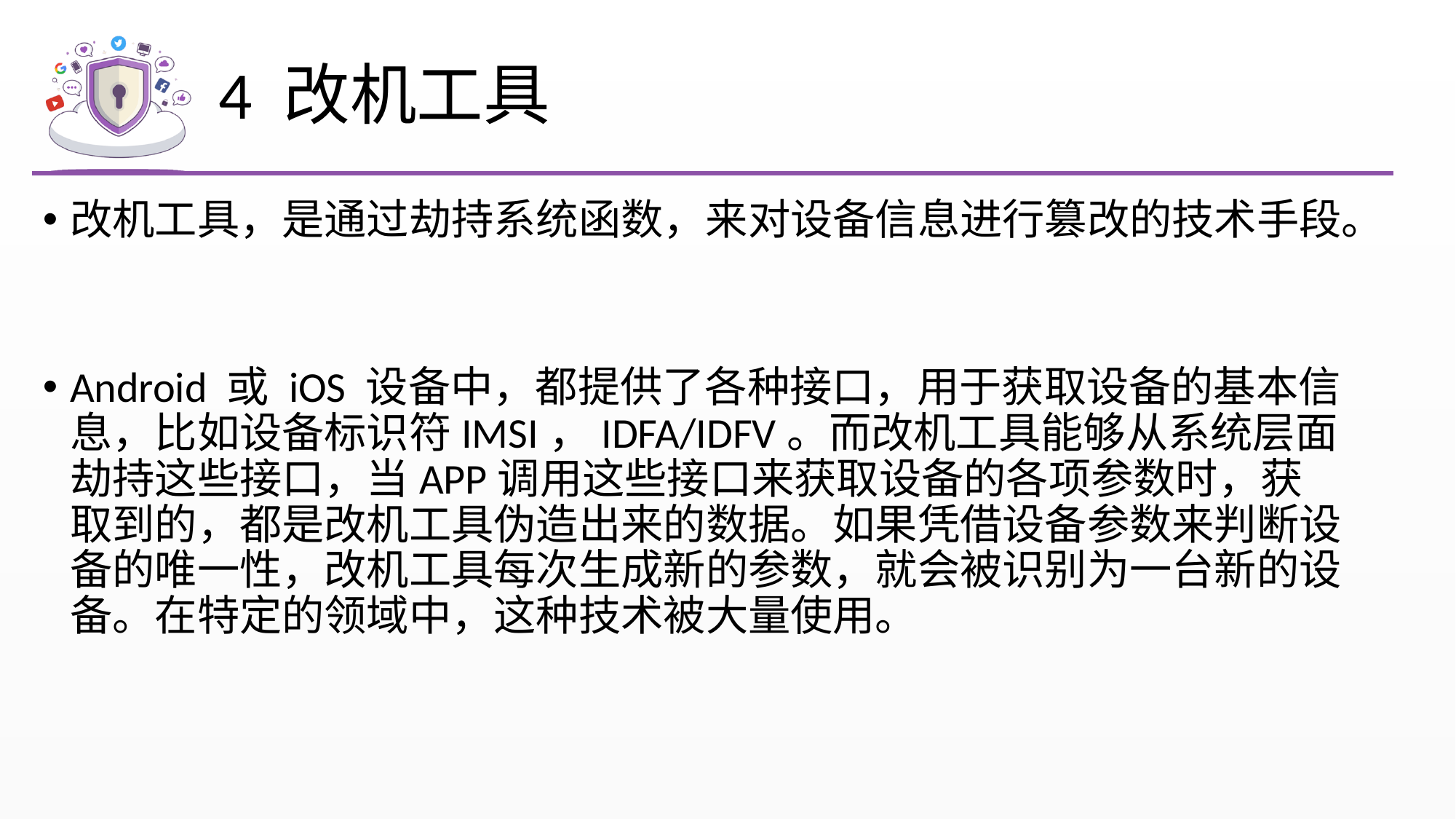

# 4 改机工具
改机工具，是通过劫持系统函数，来对设备信息进行篡改的技术手段。

Android 或 iOS 设备中，都提供了各种接口，用于获取设备的基本信息，比如设备标识符IMSI，IDFA/IDFV。而改机工具能够从系统层面劫持这些接口，当APP调用这些接口来获取设备的各项参数时，获取到的，都是改机工具伪造出来的数据。如果凭借设备参数来判断设备的唯一性，改机工具每次生成新的参数，就会被识别为一台新的设备。在特定的领域中，这种技术被大量使用。